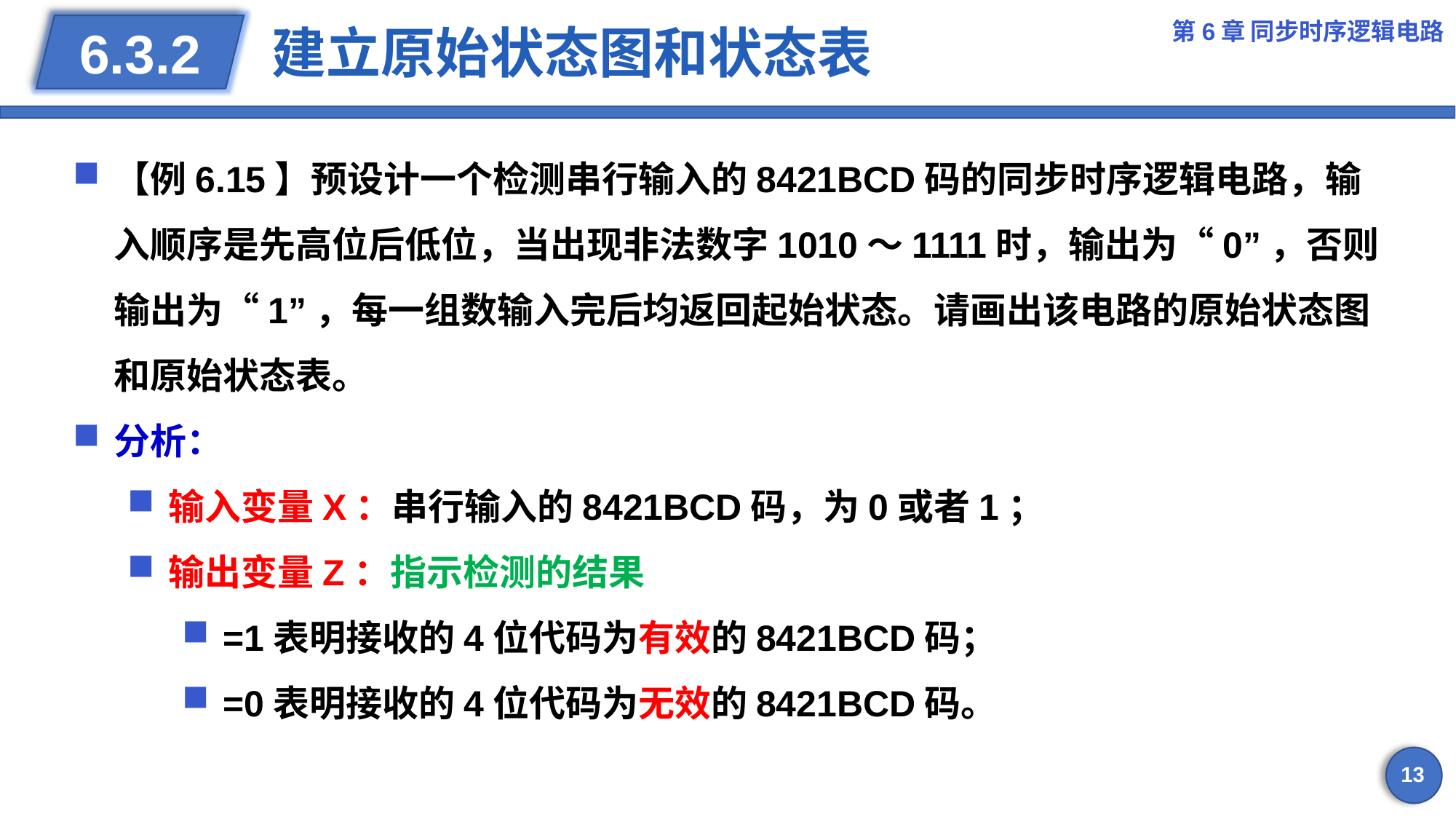

第6章 同步时序逻辑电路
# 建立原始状态图和状态表
6.3.2
【例6.15】预设计一个检测串行输入的8421BCD码的同步时序逻辑电路，输入顺序是先高位后低位，当出现非法数字1010～1111时，输出为“0”，否则输出为“1”，每一组数输入完后均返回起始状态。请画出该电路的原始状态图和原始状态表。
分析：
输入变量X：串行输入的8421BCD码，为0或者1；
输出变量Z：指示检测的结果
=1表明接收的4位代码为有效的8421BCD码；
=0表明接收的4位代码为无效的8421BCD码。
13